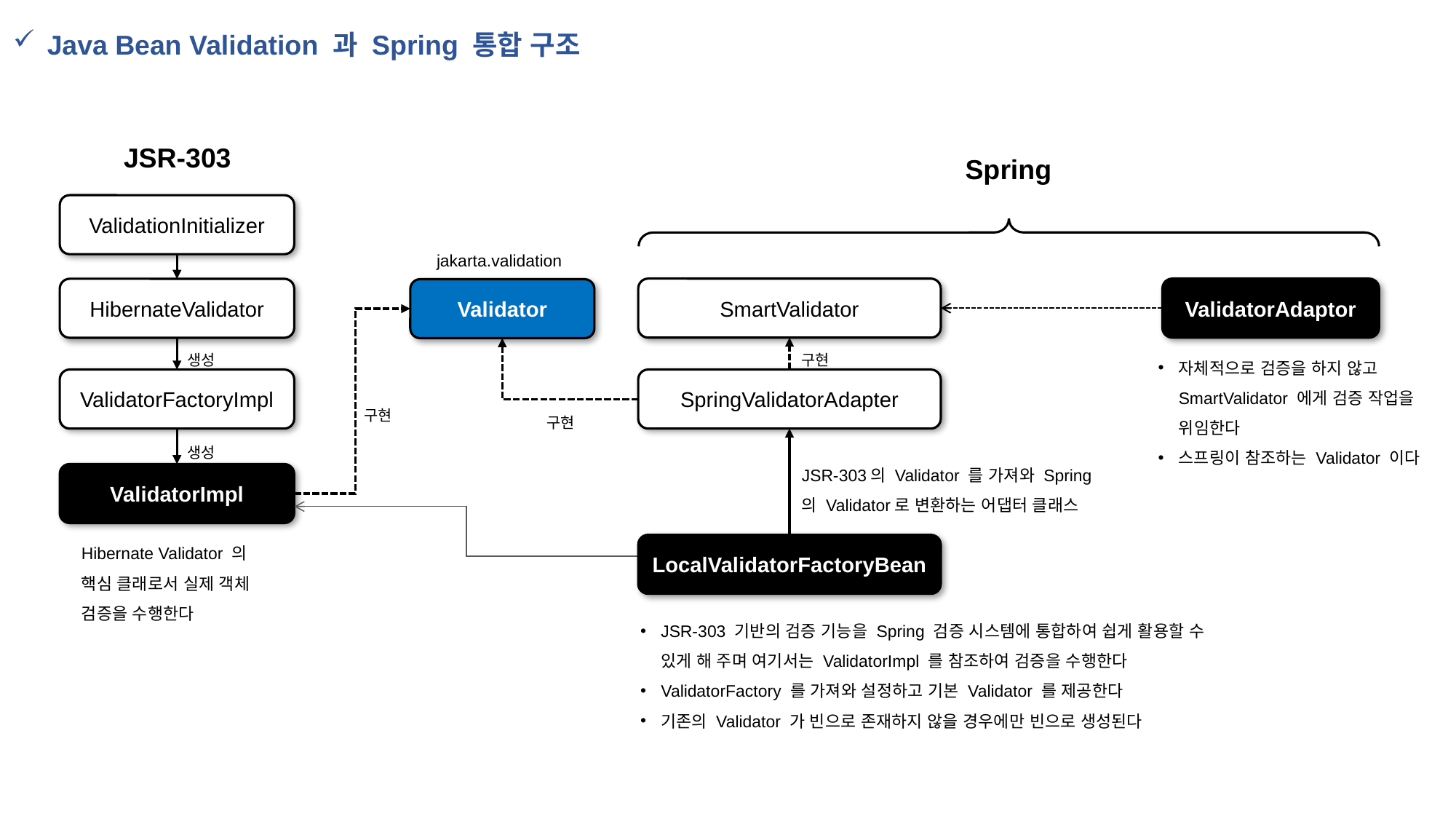

Java Bean Validation 과 Spring 통합 구조
JSR-303
Spring
ValidationInitializer
 jakarta.validation
SmartValidator
ValidatorAdaptor
HibernateValidator
Validator
생성
구현
자체적으로 검증을 하지 않고 SmartValidator 에게 검증 작업을 위임한다
스프링이 참조하는 Validator 이다
ValidatorFactoryImpl
SpringValidatorAdapter
구현
구현
생성
JSR-303의 Validator 를 가져와 Spring 의 Validator로 변환하는 어댑터 클래스
ValidatorImpl
Hibernate Validator 의 핵심 클래로서 실제 객체 검증을 수행한다
LocalValidatorFactoryBean
JSR-303 기반의 검증 기능을 Spring 검증 시스템에 통합하여 쉽게 활용할 수 있게 해 주며 여기서는 ValidatorImpl 를 참조하여 검증을 수행한다
ValidatorFactory 를 가져와 설정하고 기본 Validator 를 제공한다
기존의 Validator 가 빈으로 존재하지 않을 경우에만 빈으로 생성된다